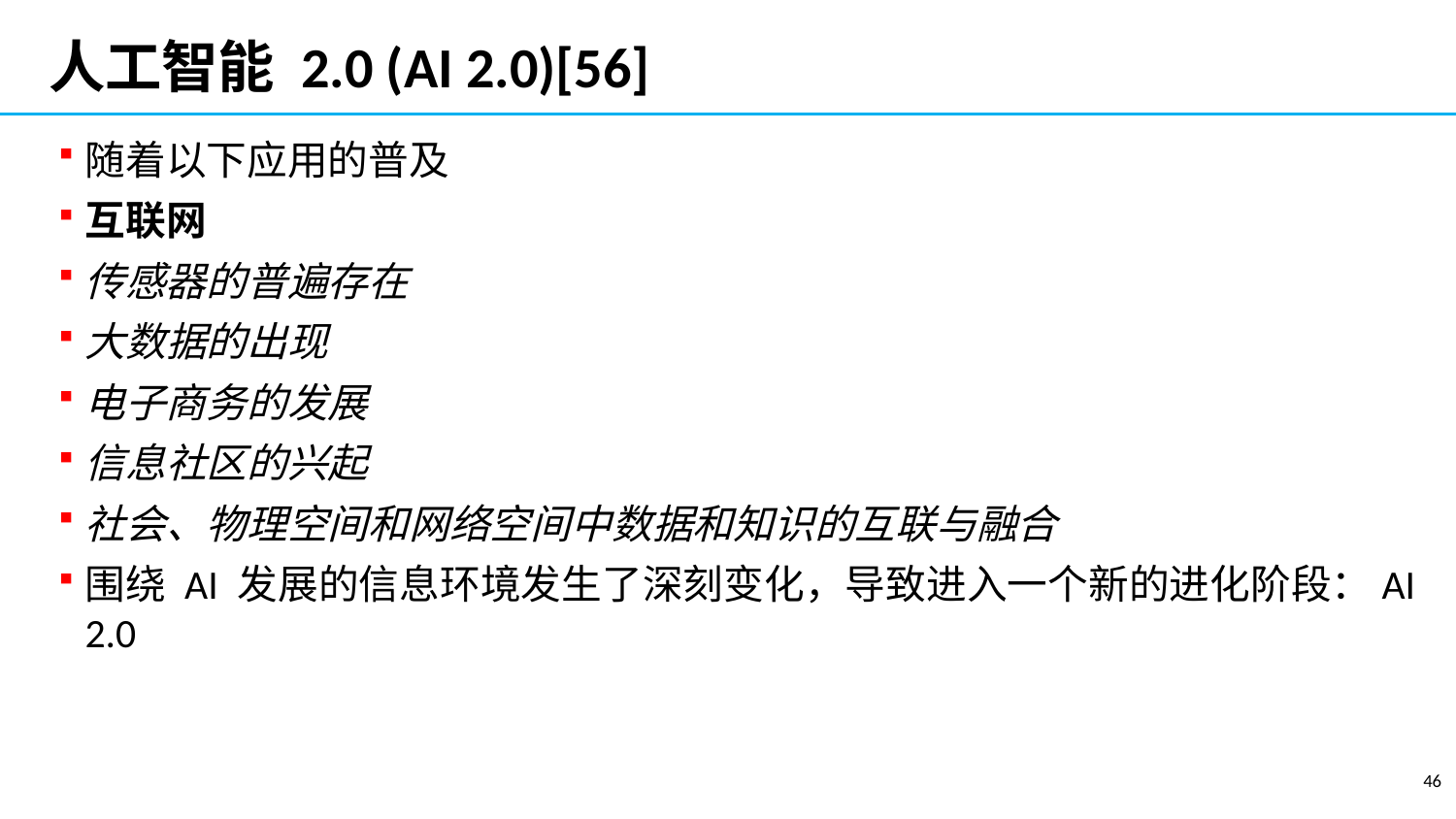

# 人工智能 2.0 (AI 2.0)[56]

随着以下应用的普及
互联网
传感器的普遍存在
大数据的出现
电子商务的发展
信息社区的兴起
社会、物理空间和网络空间中数据和知识的互联与融合
围绕 AI 发展的信息环境发生了深刻变化，导致进入一个新的进化阶段：AI 2.0
46